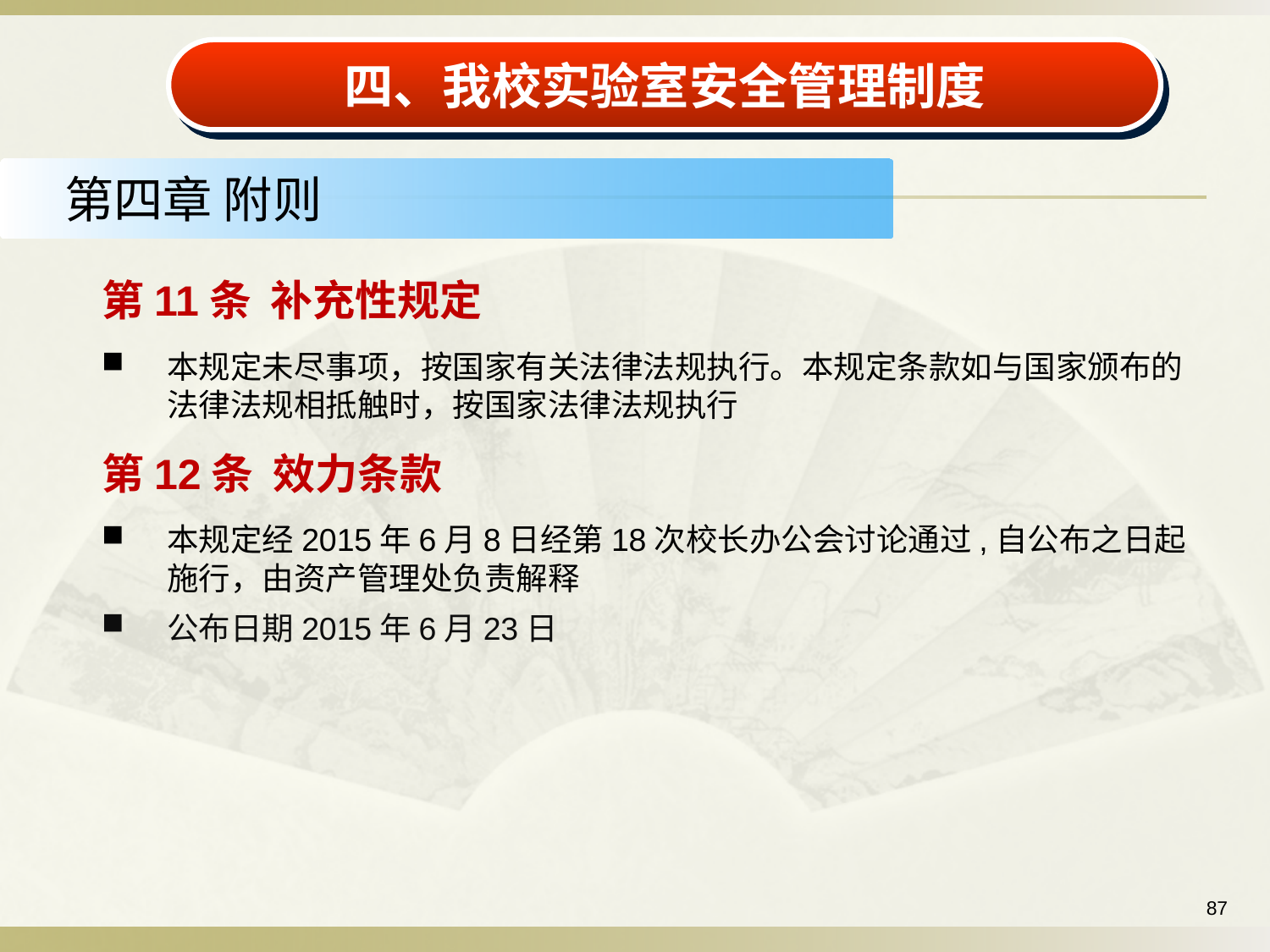

四、我校实验室安全管理制度
第四章 附则
第11条  补充性规定
本规定未尽事项，按国家有关法律法规执行。本规定条款如与国家颁布的法律法规相抵触时，按国家法律法规执行
第12条  效力条款
本规定经2015年6月8日经第18次校长办公会讨论通过,自公布之日起施行，由资产管理处负责解释
公布日期2015年6月23日
87